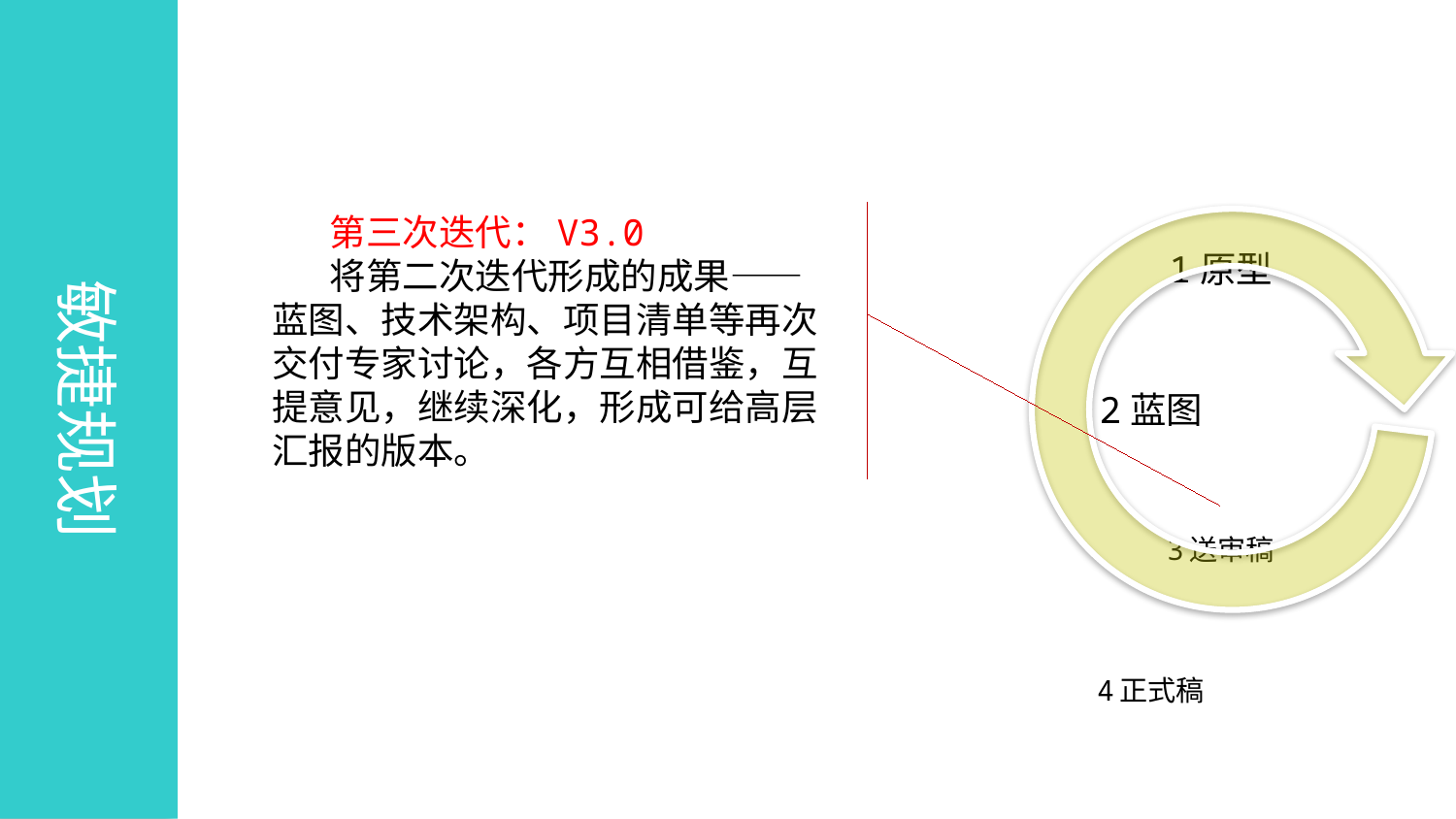

敏捷规划
1原型
2蓝图
4正式稿
3送审稿

第三次迭代：V3.0
将第二次迭代形成的成果——蓝图、技术架构、项目清单等再次交付专家讨论，各方互相借鉴，互提意见，继续深化，形成可给高层汇报的版本。